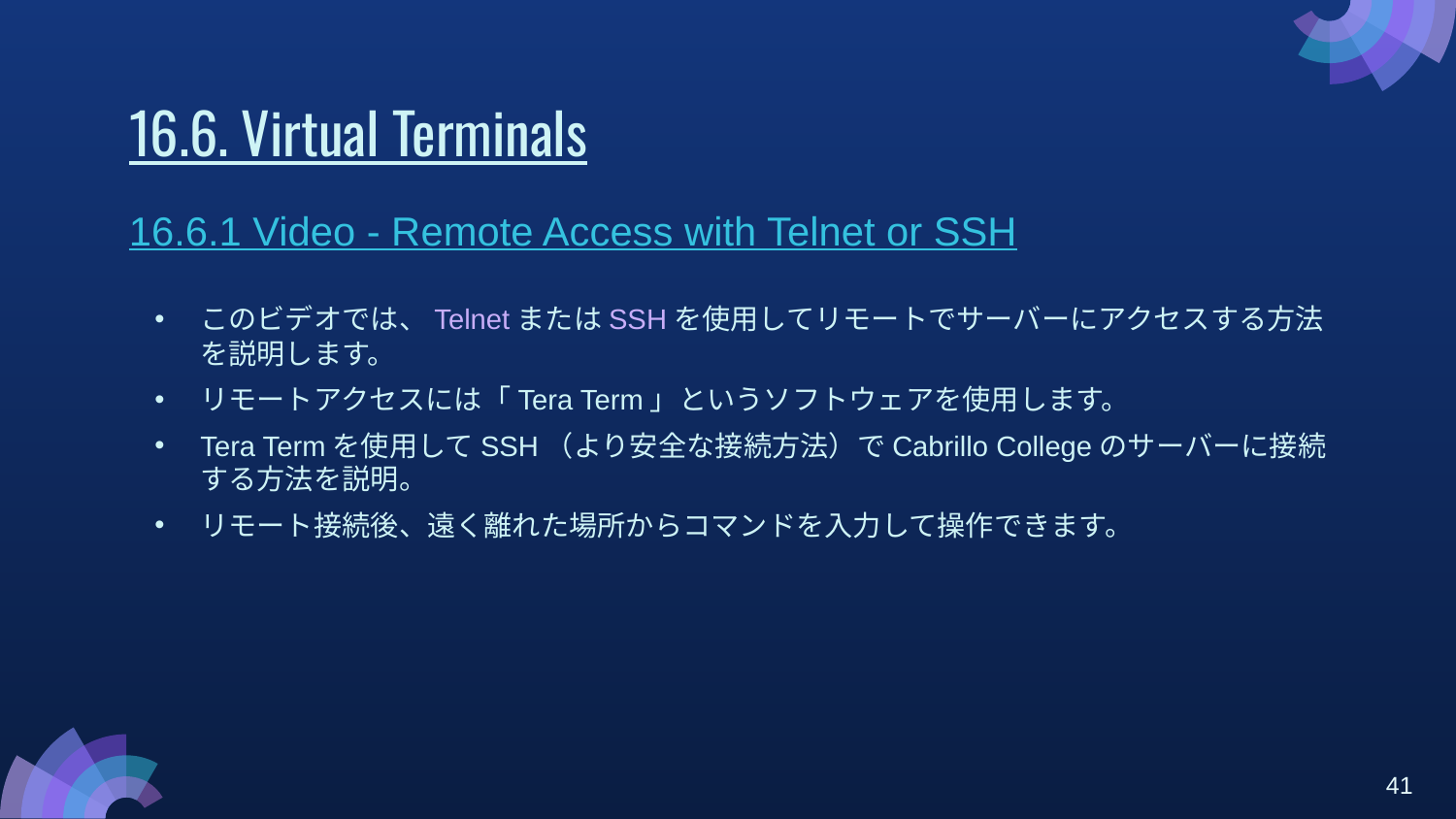

# 16.6. Virtual Terminals
16.6.1 Video - Remote Access with Telnet or SSH
このビデオでは、TelnetまたはSSHを使用してリモートでサーバーにアクセスする方法を説明します。
リモートアクセスには「Tera Term」というソフトウェアを使用します。
Tera Termを使用してSSH（より安全な接続方法）でCabrillo Collegeのサーバーに接続する方法を説明。
リモート接続後、遠く離れた場所からコマンドを入力して操作できます。
41